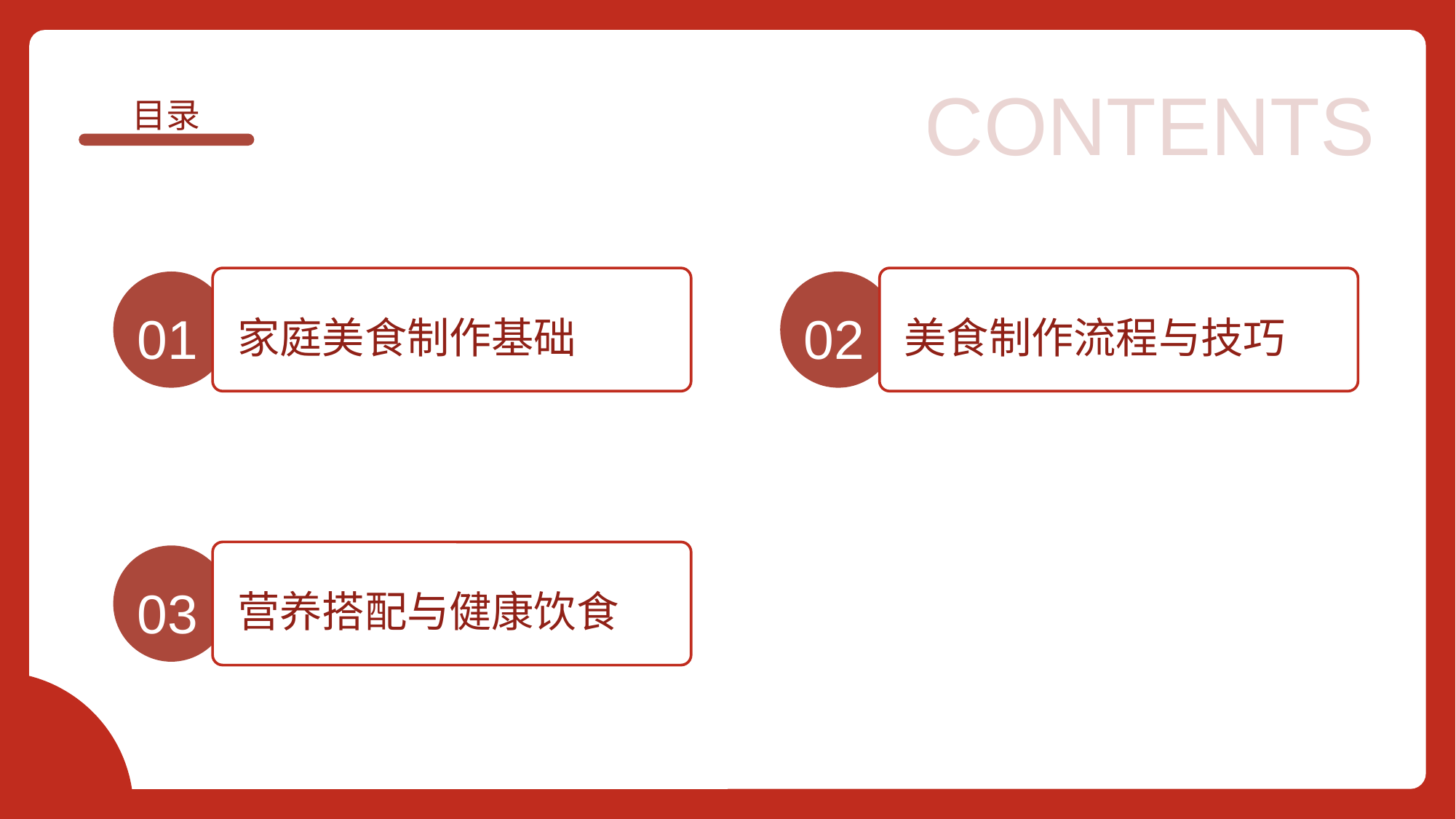

目录
CONTENTS

01
02

家庭美食制作基础

美食制作流程与技巧

03

营养搭配与健康饮食